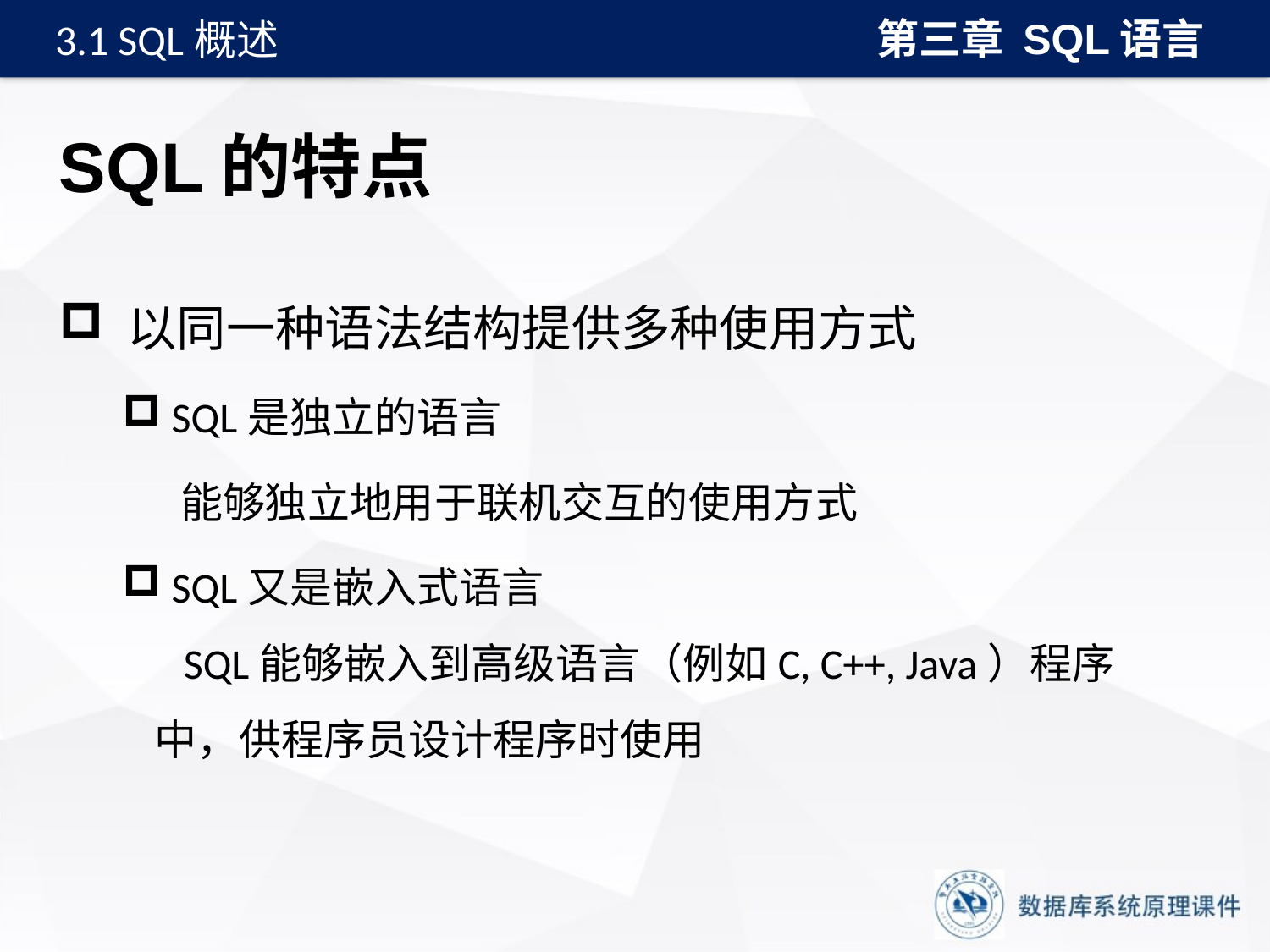

第三章 SQL语言
3.1 SQL概述
# SQL的特点
 以同一种语法结构提供多种使用方式
 SQL是独立的语言
     能够独立地用于联机交互的使用方式
 SQL又是嵌入式语言
  SQL能够嵌入到高级语言（例如C, C++, Java）程序中，供程序员设计程序时使用